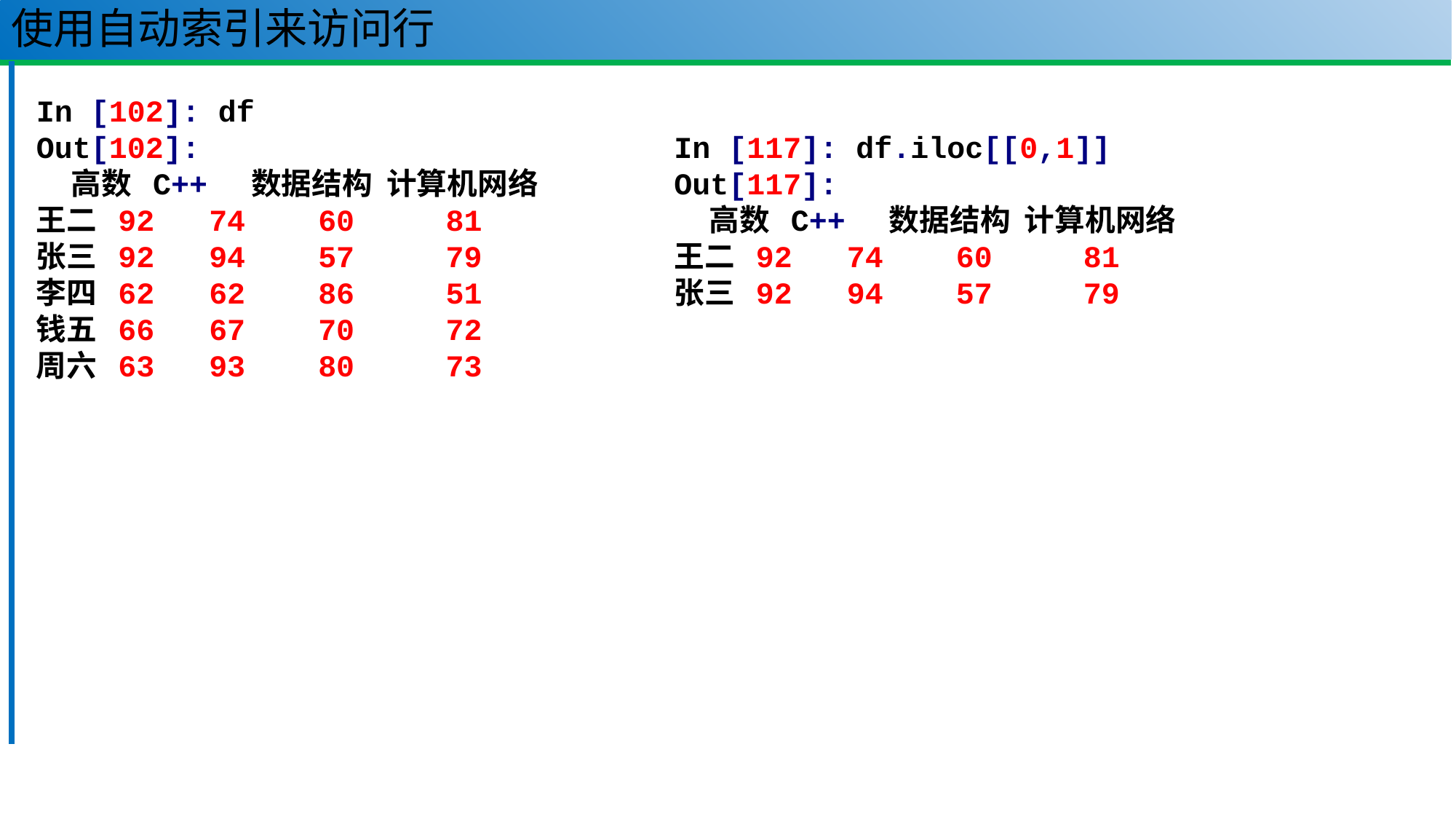

# 使用自动索引来访问行
In [102]: df
Out[102]:
    高数  C++  数据结构  计算机网络
王二  92   74    60     81
张三  92   94    57     79
李四  62   62    86     51
钱五  66   67    70     72
周六  63   93    80     73

In [117]: df.iloc[[0,1]]
Out[117]:
    高数  C++  数据结构  计算机网络
王二  92   74    60     81
张三  92   94    57     79